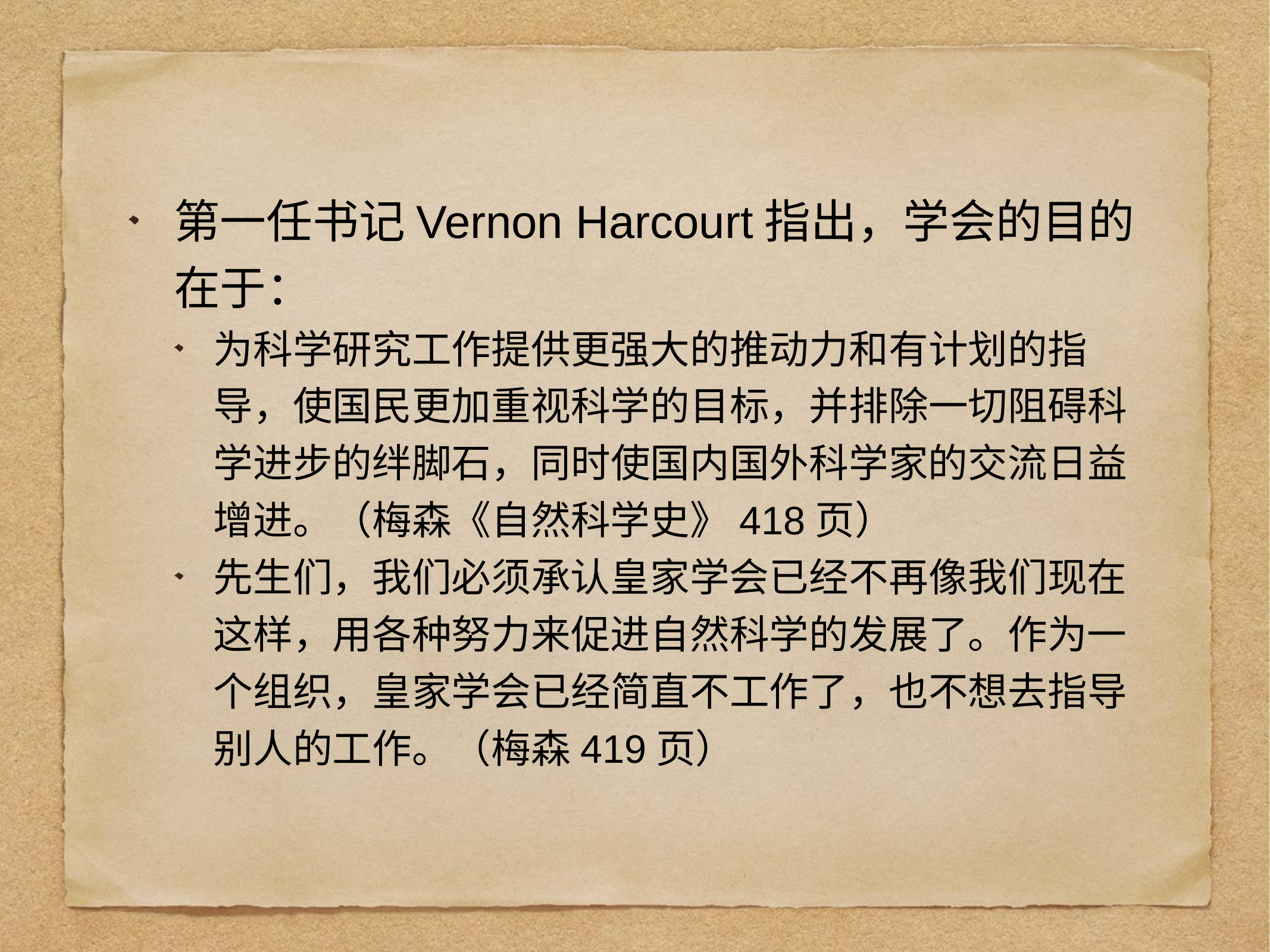

第一任书记Vernon Harcourt指出，学会的目的在于：
为科学研究工作提供更强大的推动力和有计划的指导，使国民更加重视科学的目标，并排除一切阻碍科学进步的绊脚石，同时使国内国外科学家的交流日益增进。（梅森《自然科学史》418页）
先生们，我们必须承认皇家学会已经不再像我们现在这样，用各种努力来促进自然科学的发展了。作为一个组织，皇家学会已经简直不工作了，也不想去指导别人的工作。（梅森419页）